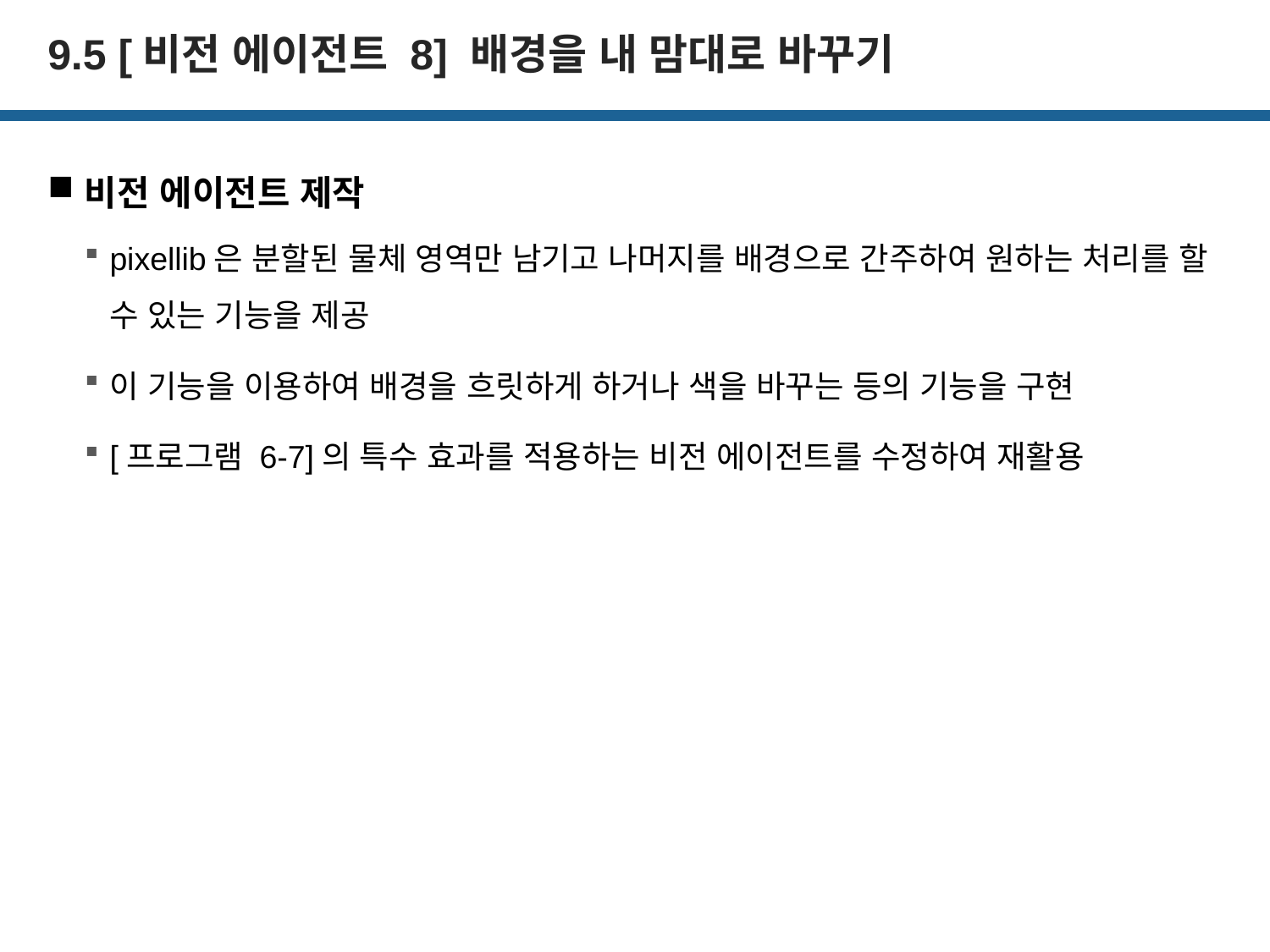

# 9.5 [비전 에이전트 8] 배경을 내 맘대로 바꾸기
비전 에이전트 제작
pixellib은 분할된 물체 영역만 남기고 나머지를 배경으로 간주하여 원하는 처리를 할 수 있는 기능을 제공
이 기능을 이용하여 배경을 흐릿하게 하거나 색을 바꾸는 등의 기능을 구현
[프로그램 6-7]의 특수 효과를 적용하는 비전 에이전트를 수정하여 재활용